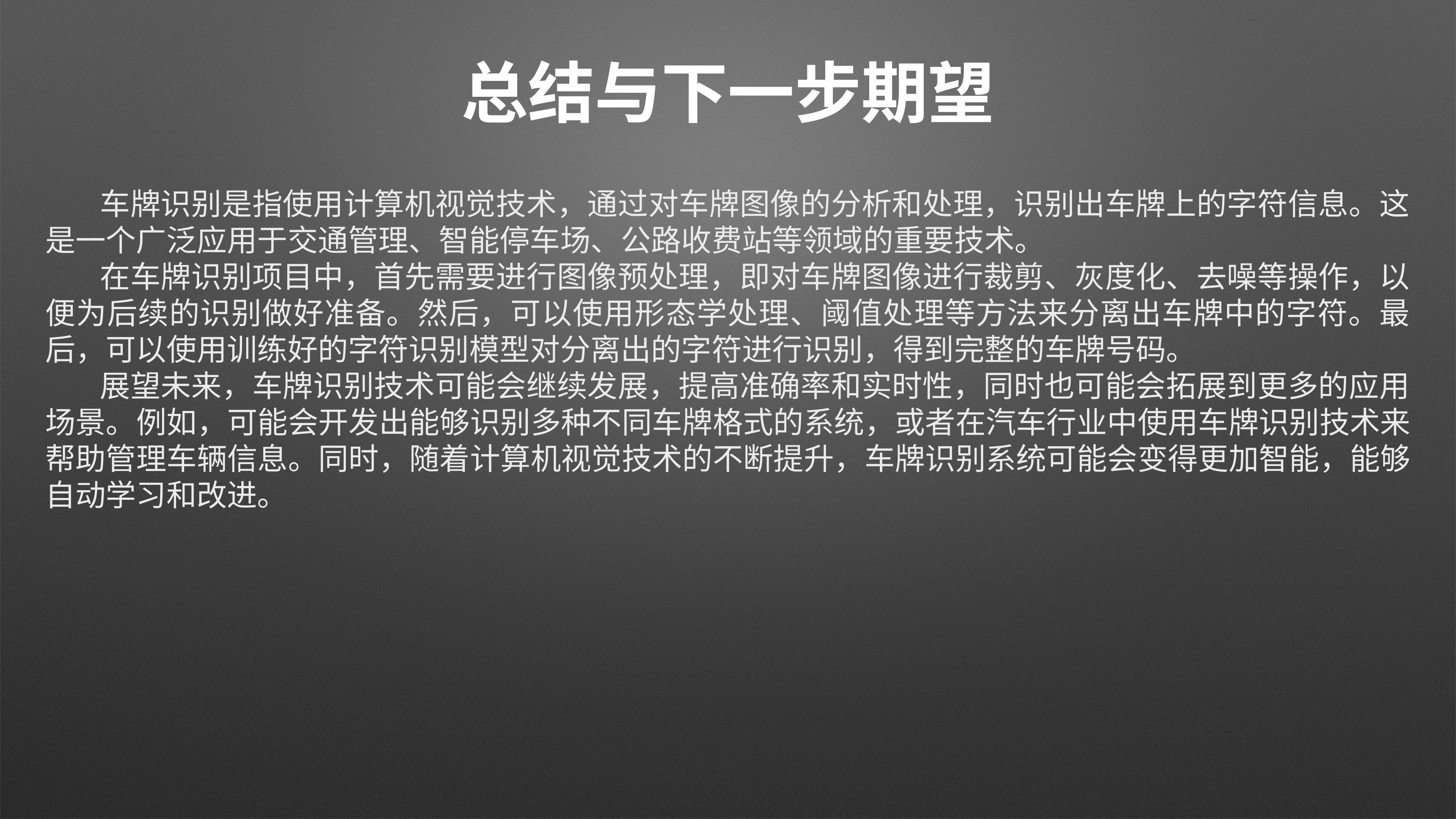

# 总结与下一步期望
	车牌识别是指使用计算机视觉技术，通过对车牌图像的分析和处理，识别出车牌上的字符信息。这是一个广泛应用于交通管理、智能停车场、公路收费站等领域的重要技术。
	在车牌识别项目中，首先需要进行图像预处理，即对车牌图像进行裁剪、灰度化、去噪等操作，以便为后续的识别做好准备。然后，可以使用形态学处理、阈值处理等方法来分离出车牌中的字符。最后，可以使用训练好的字符识别模型对分离出的字符进行识别，得到完整的车牌号码。
	展望未来，车牌识别技术可能会继续发展，提高准确率和实时性，同时也可能会拓展到更多的应用场景。例如，可能会开发出能够识别多种不同车牌格式的系统，或者在汽车行业中使用车牌识别技术来帮助管理车辆信息。同时，随着计算机视觉技术的不断提升，车牌识别系统可能会变得更加智能，能够自动学习和改进。